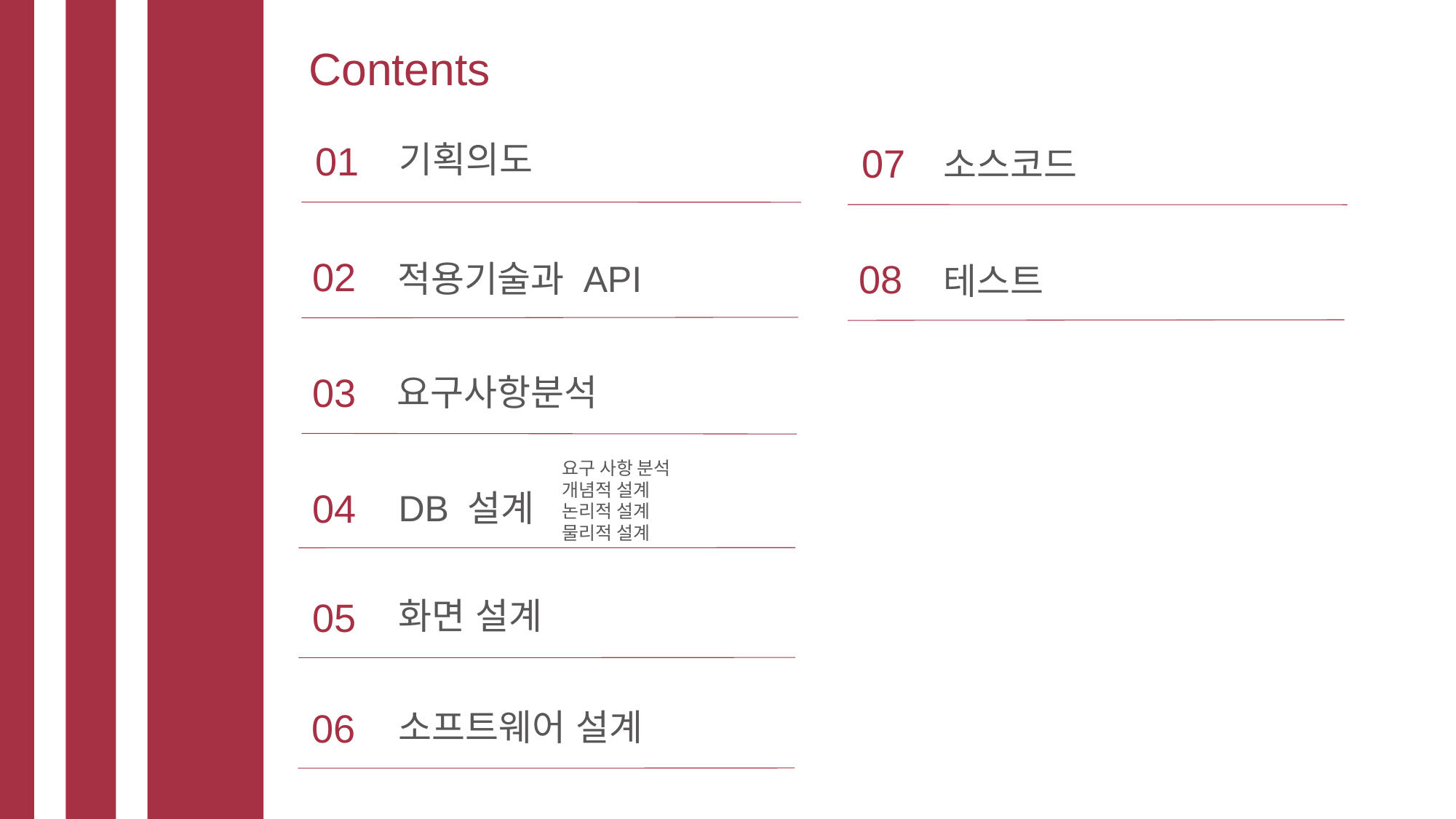

Contents
01
기획의도
07

소스코드
02
08
적용기술과 API
테스트
03
요구사항분석
요구 사항 분석
개념적 설계
논리적 설계
물리적 설계
04
DB 설계
화면 설계
05
06
소프트웨어 설계